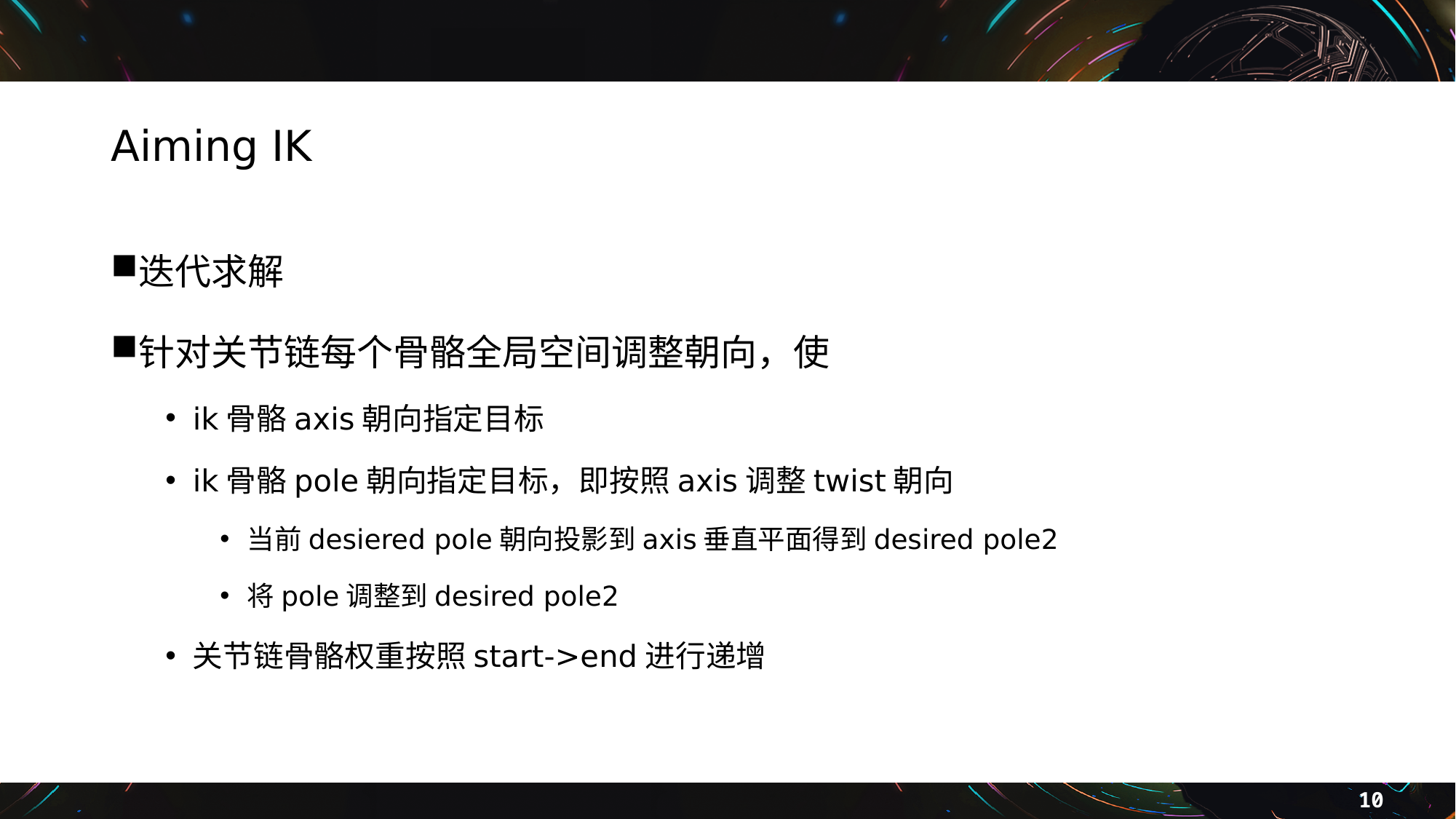

# Aiming IK
迭代求解
针对关节链每个骨骼全局空间调整朝向，使
ik骨骼axis朝向指定目标
ik骨骼pole朝向指定目标，即按照axis调整twist朝向
当前desiered pole朝向投影到axis垂直平面得到desired pole2
将pole调整到desired pole2
关节链骨骼权重按照start->end进行递增
10